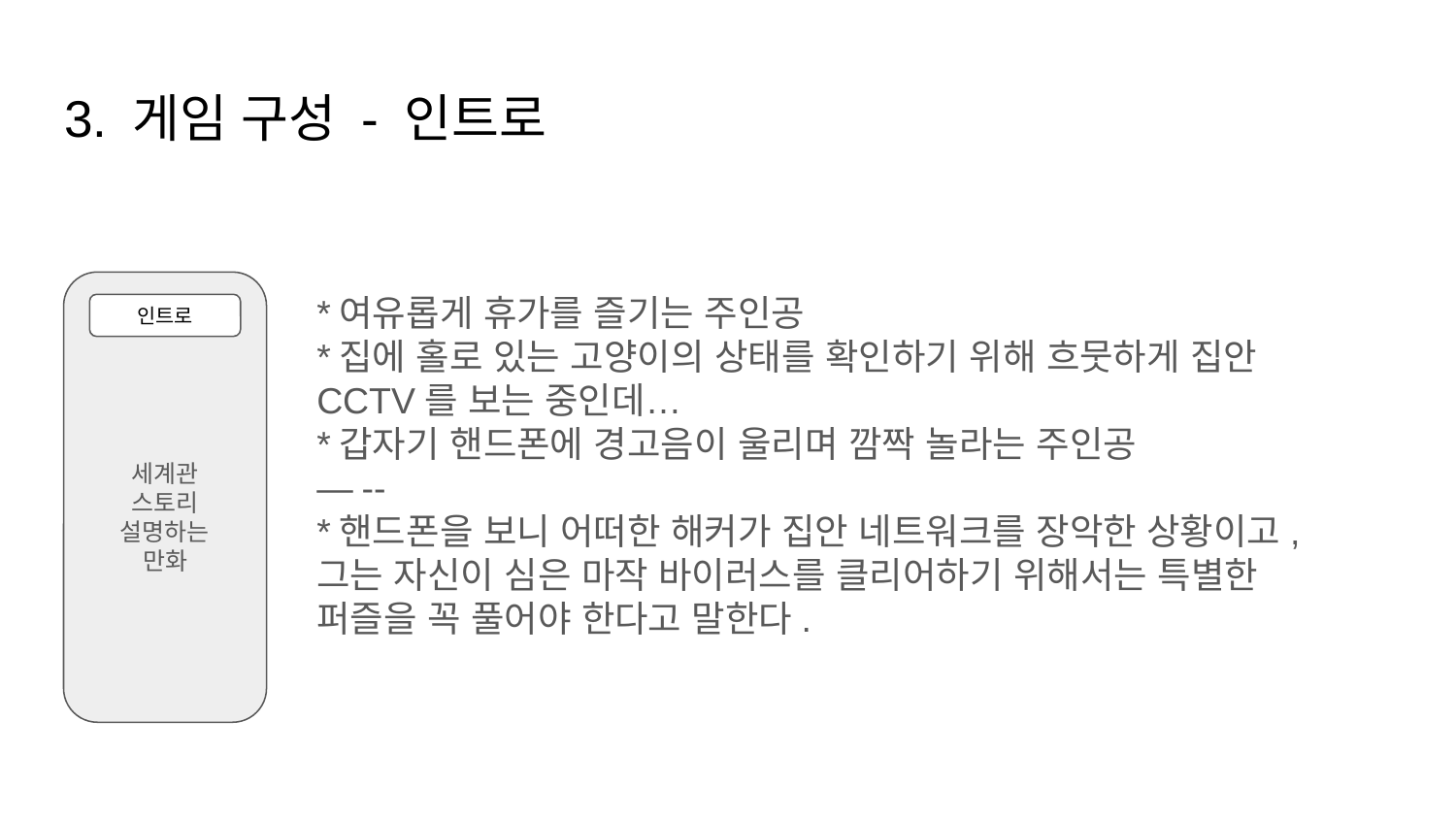

# 3. 게임 구성 - 인트로

인트로
세계관 스토리 설명하는 만화
*여유롭게 휴가를 즐기는 주인공
*집에 홀로 있는 고양이의 상태를 확인하기 위해 흐뭇하게 집안 CCTV를 보는 중인데…
*갑자기 핸드폰에 경고음이 울리며 깜짝 놀라는 주인공
—--
*핸드폰을 보니 어떠한 해커가 집안 네트워크를 장악한 상황이고, 그는 자신이 심은 마작 바이러스를 클리어하기 위해서는 특별한 퍼즐을 꼭 풀어야 한다고 말한다.